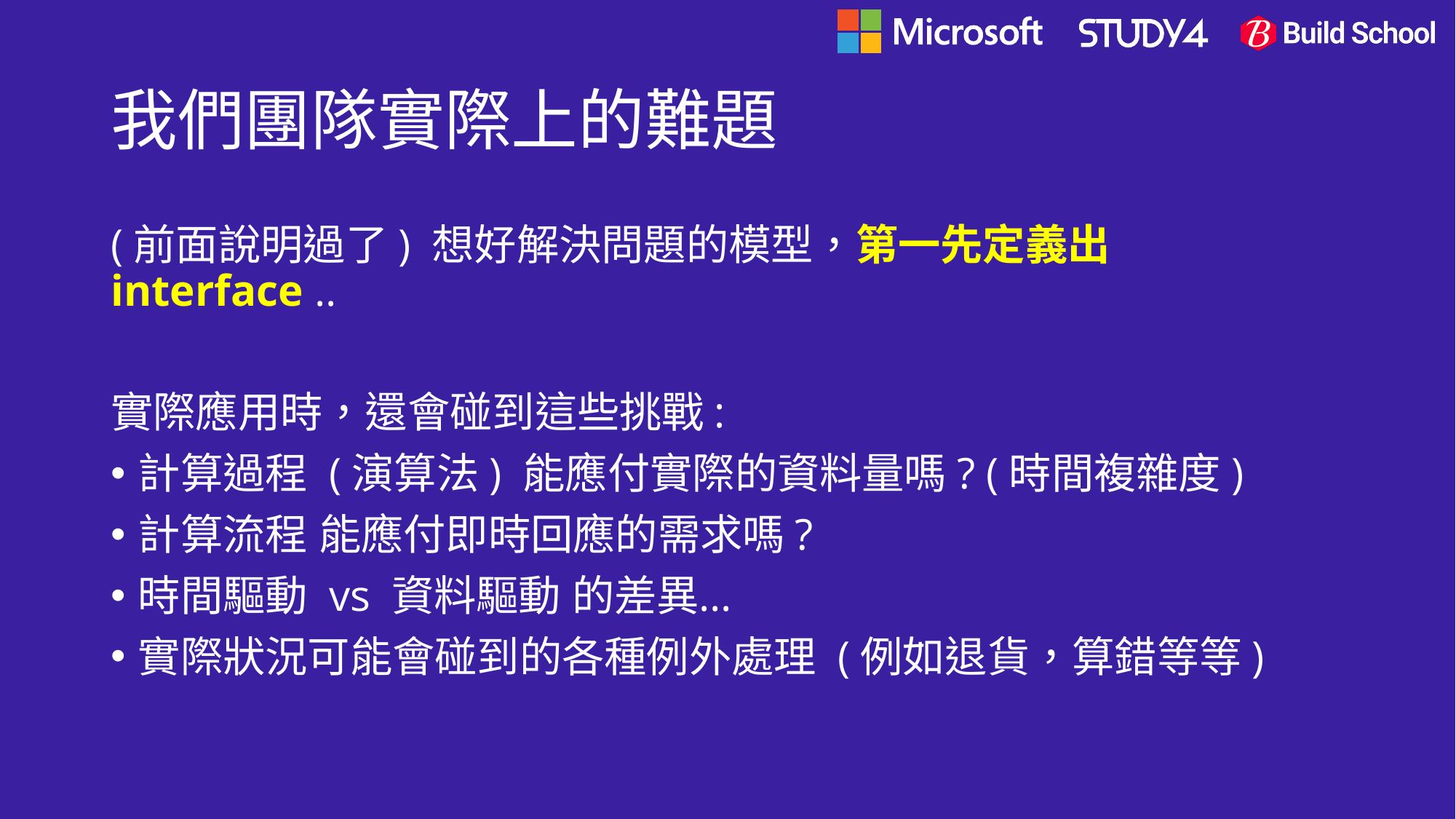

# 我們團隊實際上的難題
(前面說明過了) 想好解決問題的模型，第一先定義出 interface ..

實際應用時，還會碰到這些挑戰:
計算過程 (演算法) 能應付實際的資料量嗎? (時間複雜度)
計算流程 能應付即時回應的需求嗎?
時間驅動 vs 資料驅動 的差異…
實際狀況可能會碰到的各種例外處理 (例如退貨，算錯等等)